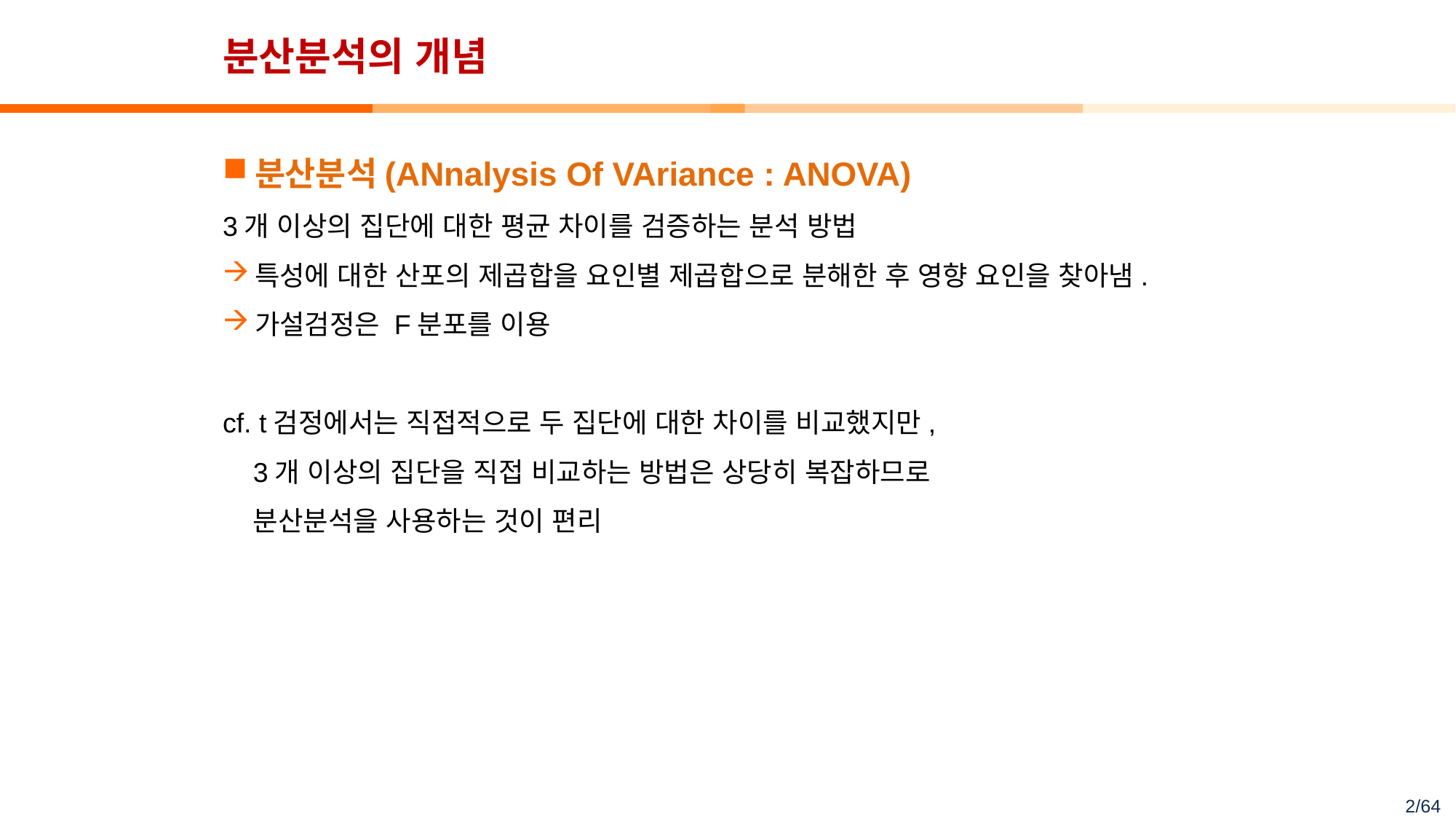

# 분산분석의 개념
분산분석(ANnalysis Of VAriance : ANOVA)
3개 이상의 집단에 대한 평균 차이를 검증하는 분석 방법
특성에 대한 산포의 제곱합을 요인별 제곱합으로 분해한 후 영향 요인을 찾아냄.
가설검정은 F분포를 이용

cf. t검정에서는 직접적으로 두 집단에 대한 차이를 비교했지만,
    3개 이상의 집단을 직접 비교하는 방법은 상당히 복잡하므로
    분산분석을 사용하는 것이 편리